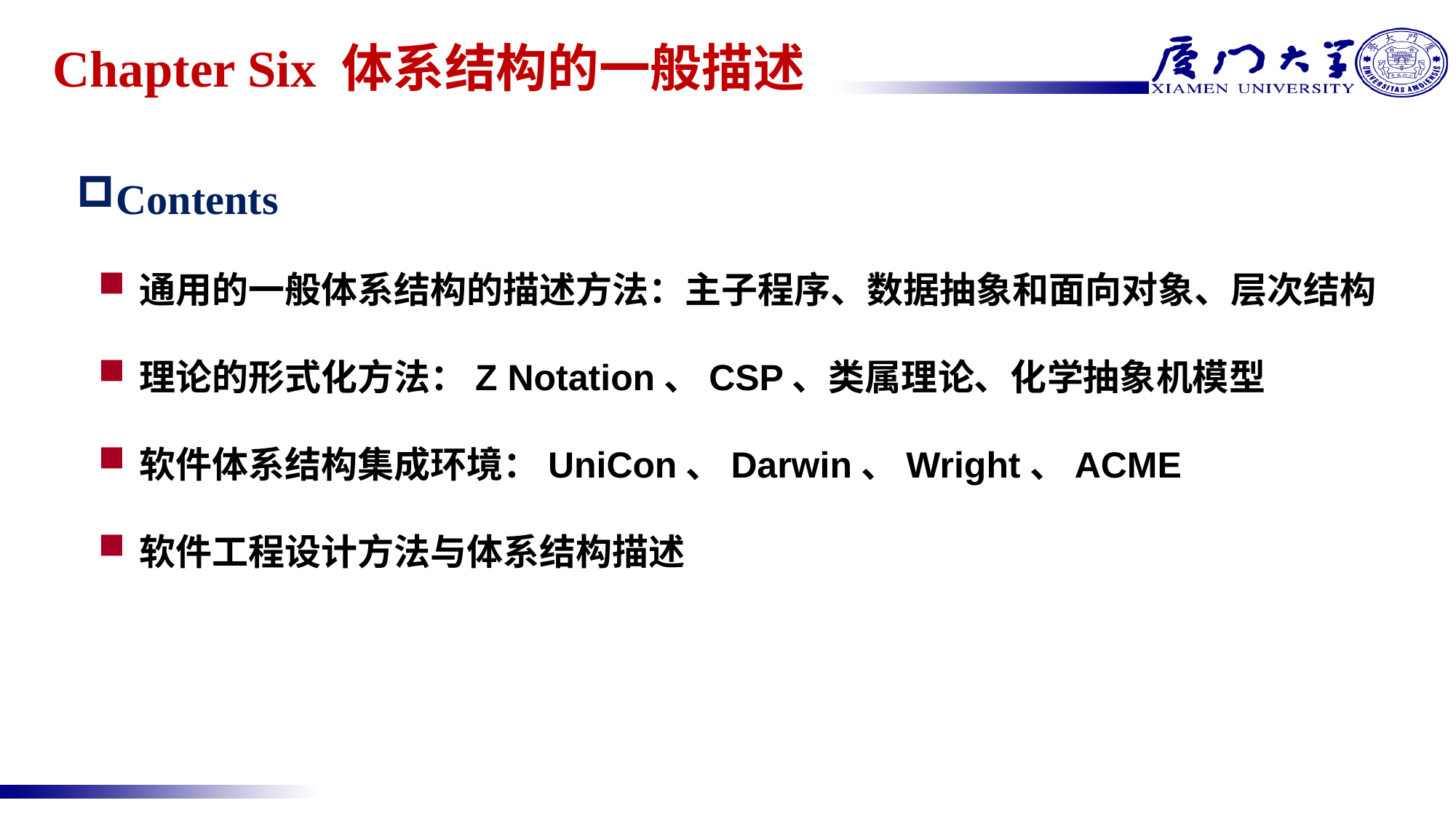

# Chapter Six 体系结构的一般描述
Contents
通用的一般体系结构的描述方法：主子程序、数据抽象和面向对象、层次结构
理论的形式化方法：Z Notation、CSP、类属理论、化学抽象机模型
软件体系结构集成环境：UniCon、Darwin、Wright、ACME
软件工程设计方法与体系结构描述